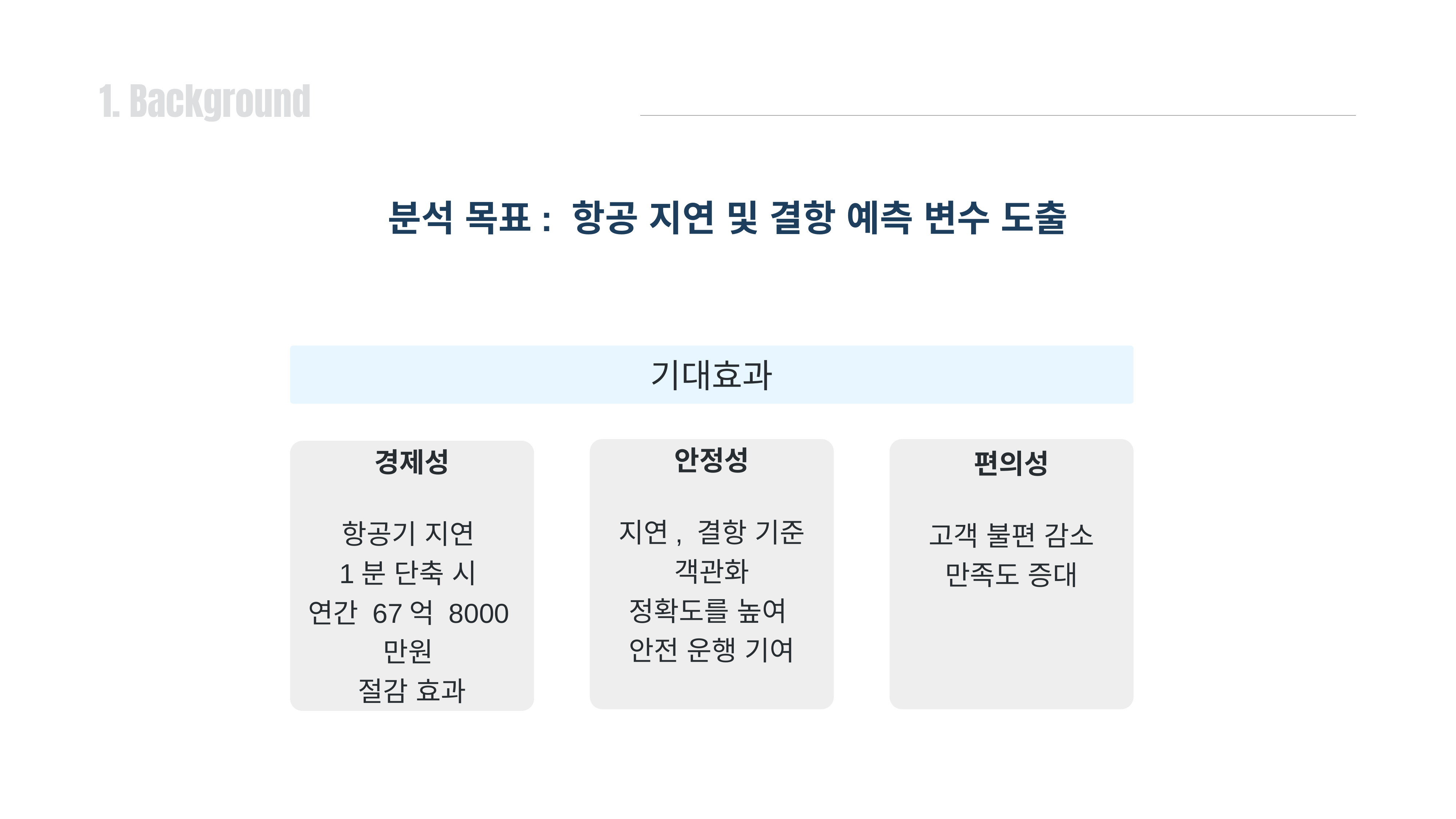

1. Background

분석 목표: 항공 지연 및 결항 예측 변수 도출
기대효과
안정성

지연, 결항 기준
객관화
정확도를 높여
안전 운행 기여

편의성

고객 불편 감소
만족도 증대

경제성

항공기 지연
1분 단축 시
연간 67억 8000만원
절감 효과